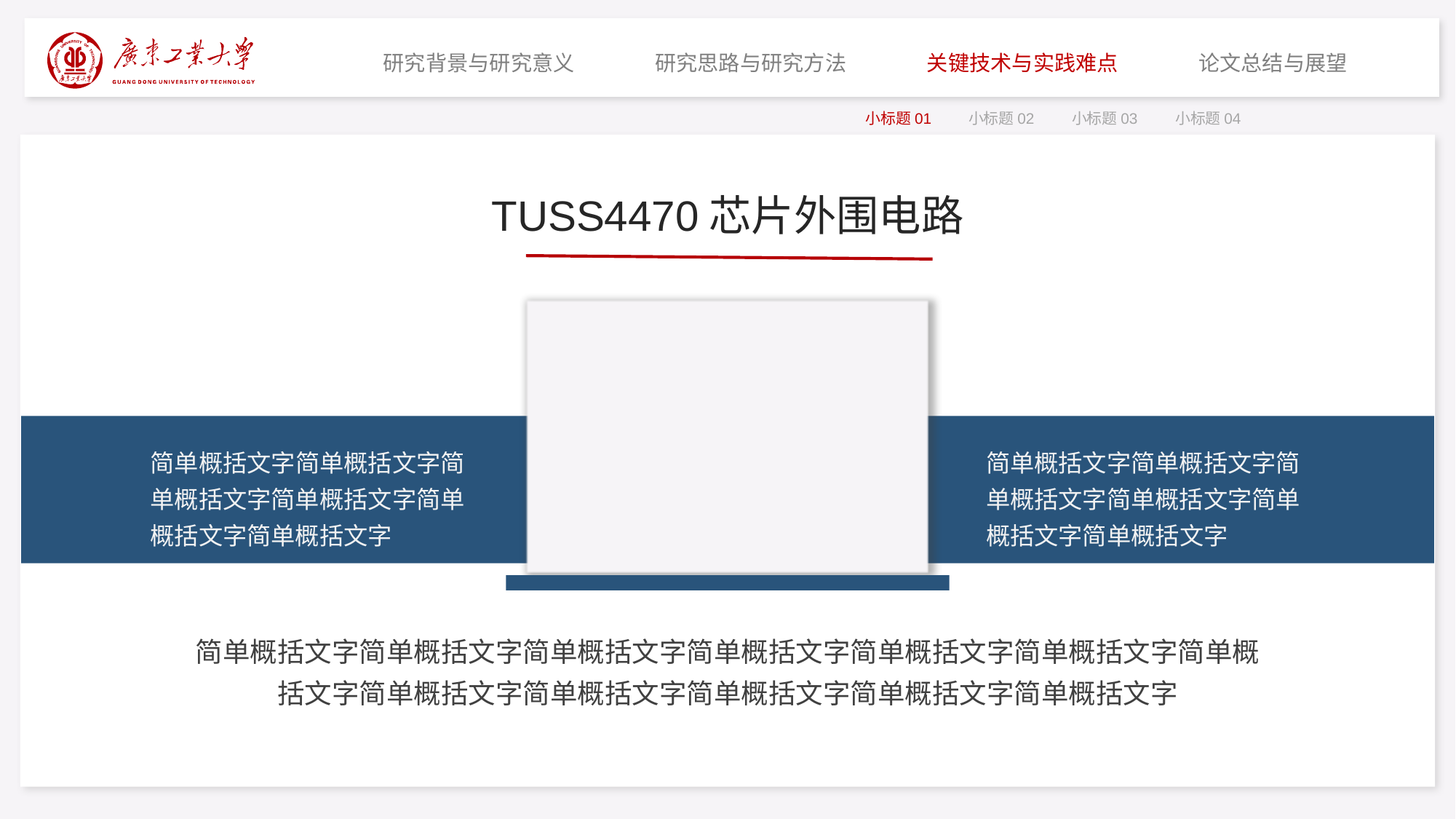

研究背景与研究意义
研究思路与研究方法
关键技术与实践难点
论文总结与展望
小标题01
小标题02
小标题03
小标题04
TUSS4470芯片外围电路

简单概括文字简单概括文字简单概括文字简单概括文字简单概括文字简单概括文字
简单概括文字简单概括文字简单概括文字简单概括文字简单概括文字简单概括文字

简单概括文字简单概括文字简单概括文字简单概括文字简单概括文字简单概括文字简单概括文字简单概括文字简单概括文字简单概括文字简单概括文字简单概括文字